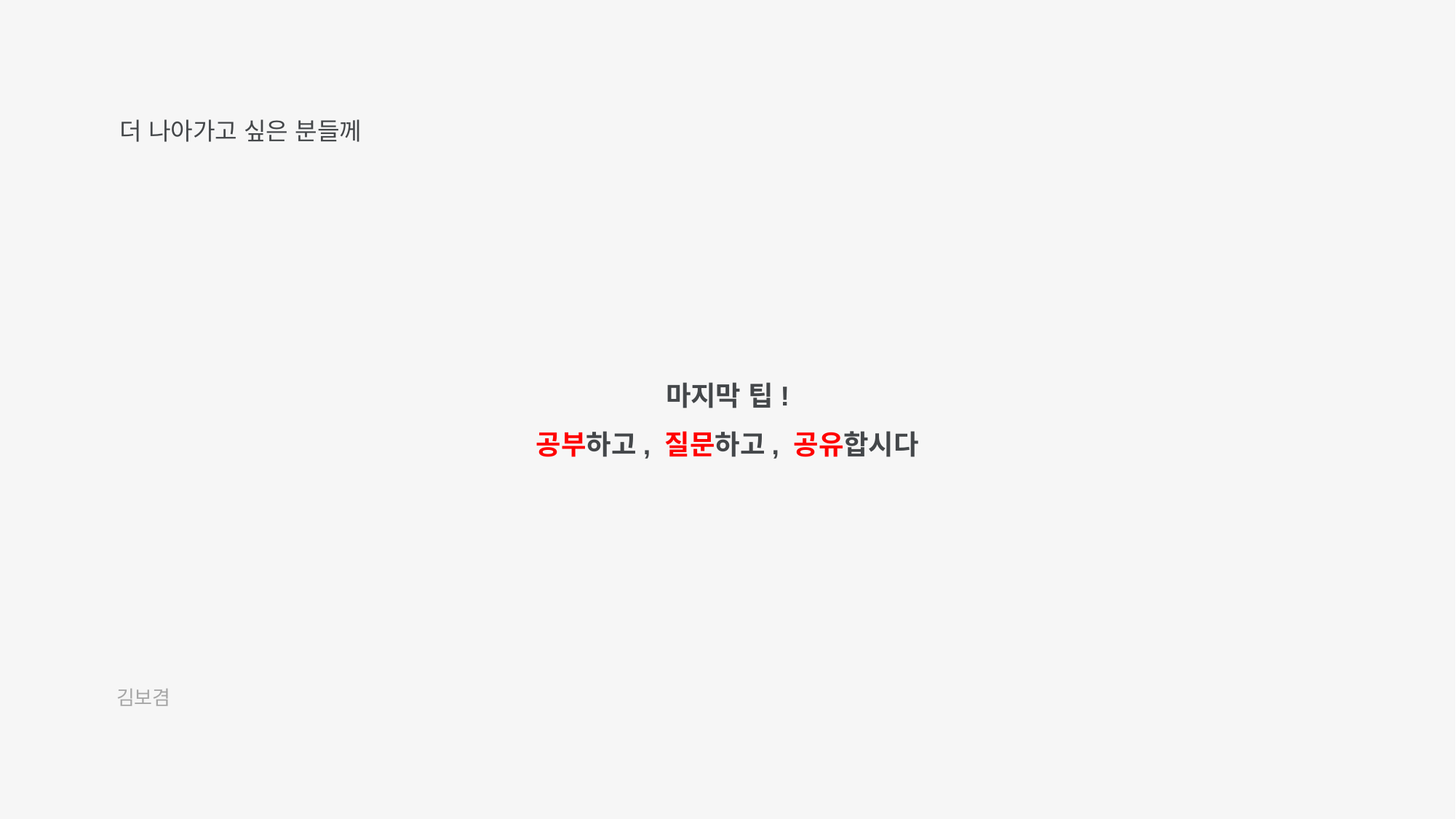

더 나아가고 싶은 분들께
마지막 팁!
공부하고, 질문하고, 공유합시다
김보겸